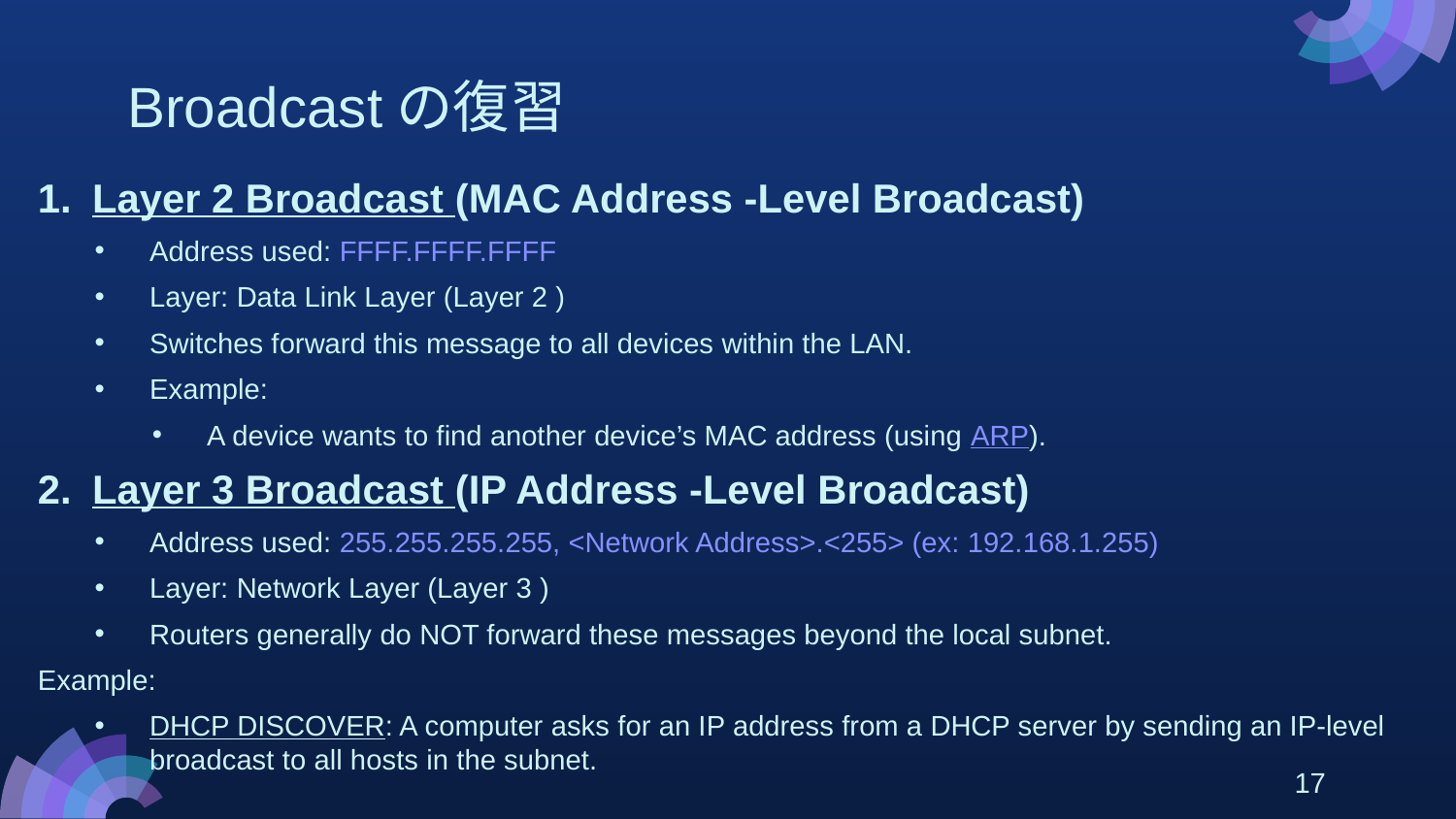

# Broadcastの復習
Layer 2 Broadcast (MAC Address -Level Broadcast)
Address used: FFFF.FFFF.FFFF
Layer: Data Link Layer (Layer 2 )
Switches forward this message to all devices within the LAN.
Example:
A device wants to find another device’s MAC address (using ARP).
Layer 3 Broadcast (IP Address -Level Broadcast)
Address used: 255.255.255.255, <Network Address>.<255> (ex: 192.168.1.255)
Layer: Network Layer (Layer 3 )
Routers generally do NOT forward these messages beyond the local subnet.
Example:
DHCP DISCOVER: A computer asks for an IP address from a DHCP server by sending an IP-level broadcast to all hosts in the subnet.